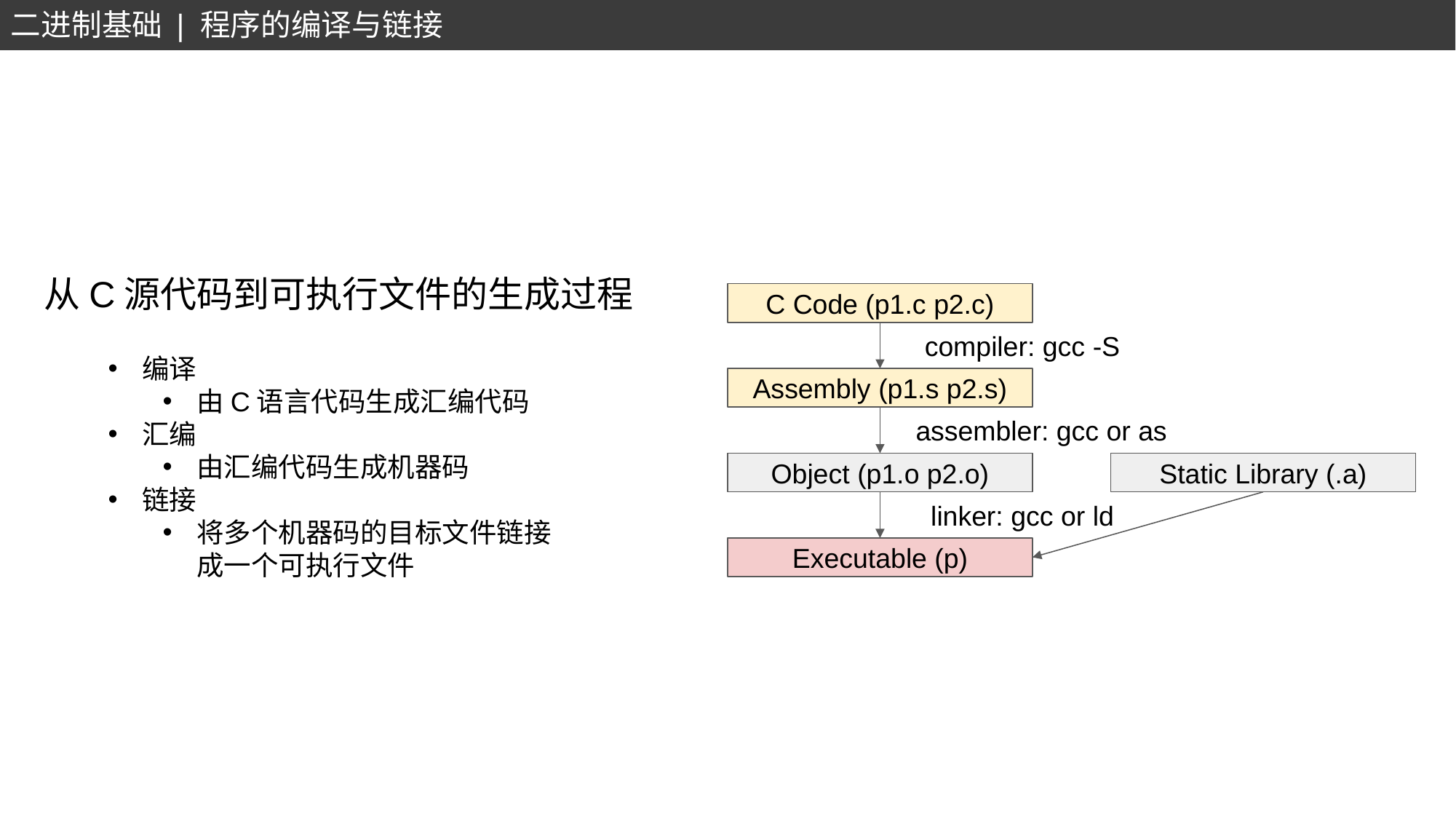

二进制基础 | 程序的编译与链接
从C源代码到可执行文件的生成过程
C Code (p1.c p2.c)
compiler: gcc -S
编译
由C语言代码生成汇编代码
汇编
由汇编代码生成机器码
链接
将多个机器码的目标文件链接成一个可执行文件
Assembly (p1.s p2.s)
assembler: gcc or as
Object (p1.o p2.o)
Static Library (.a)
linker: gcc or ld
Executable (p)